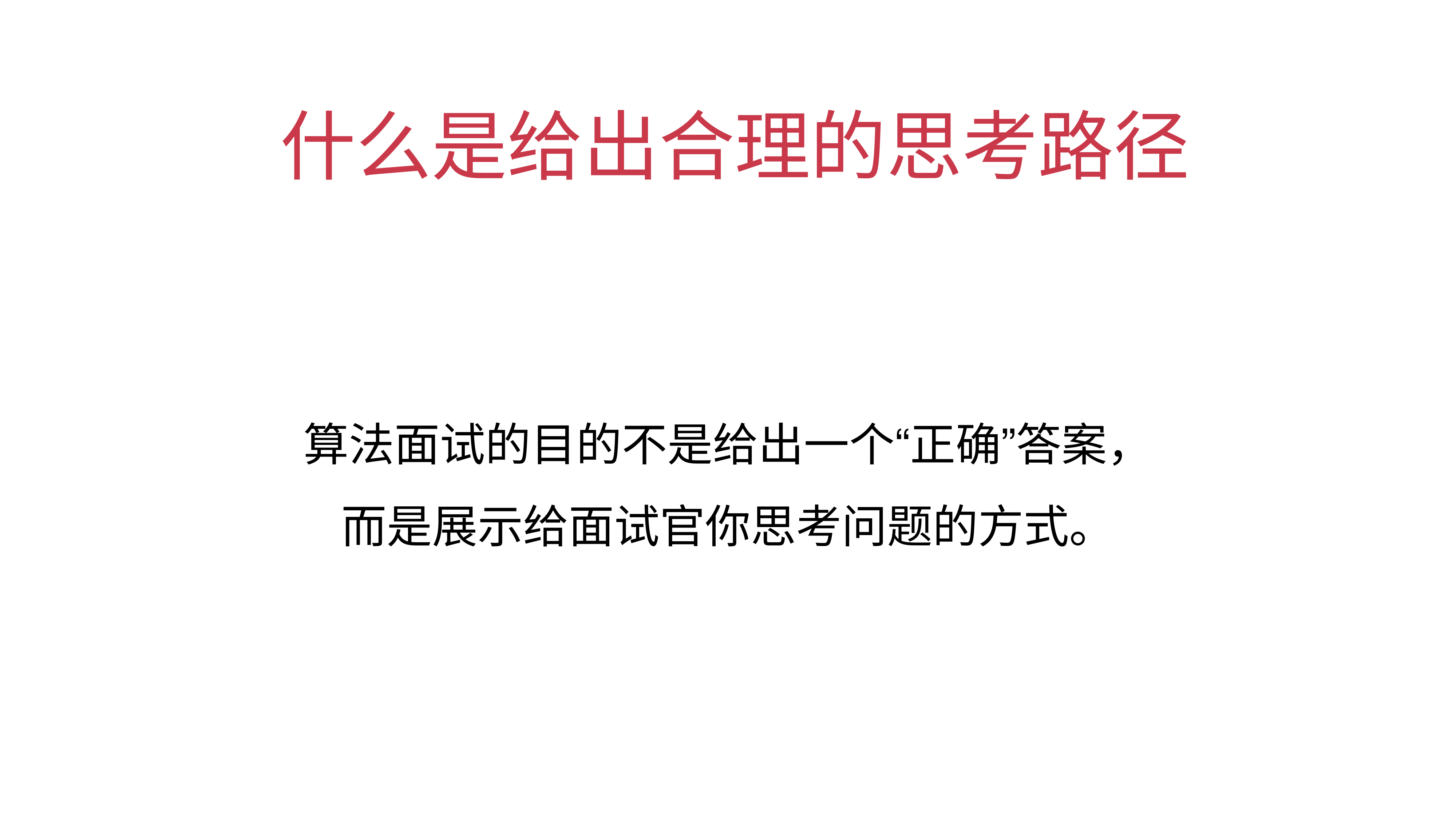

# 什么是给出合理的思考路径
算法面试的目的不是给出一个“正确”答案，
而是展示给面试官你思考问题的方式。